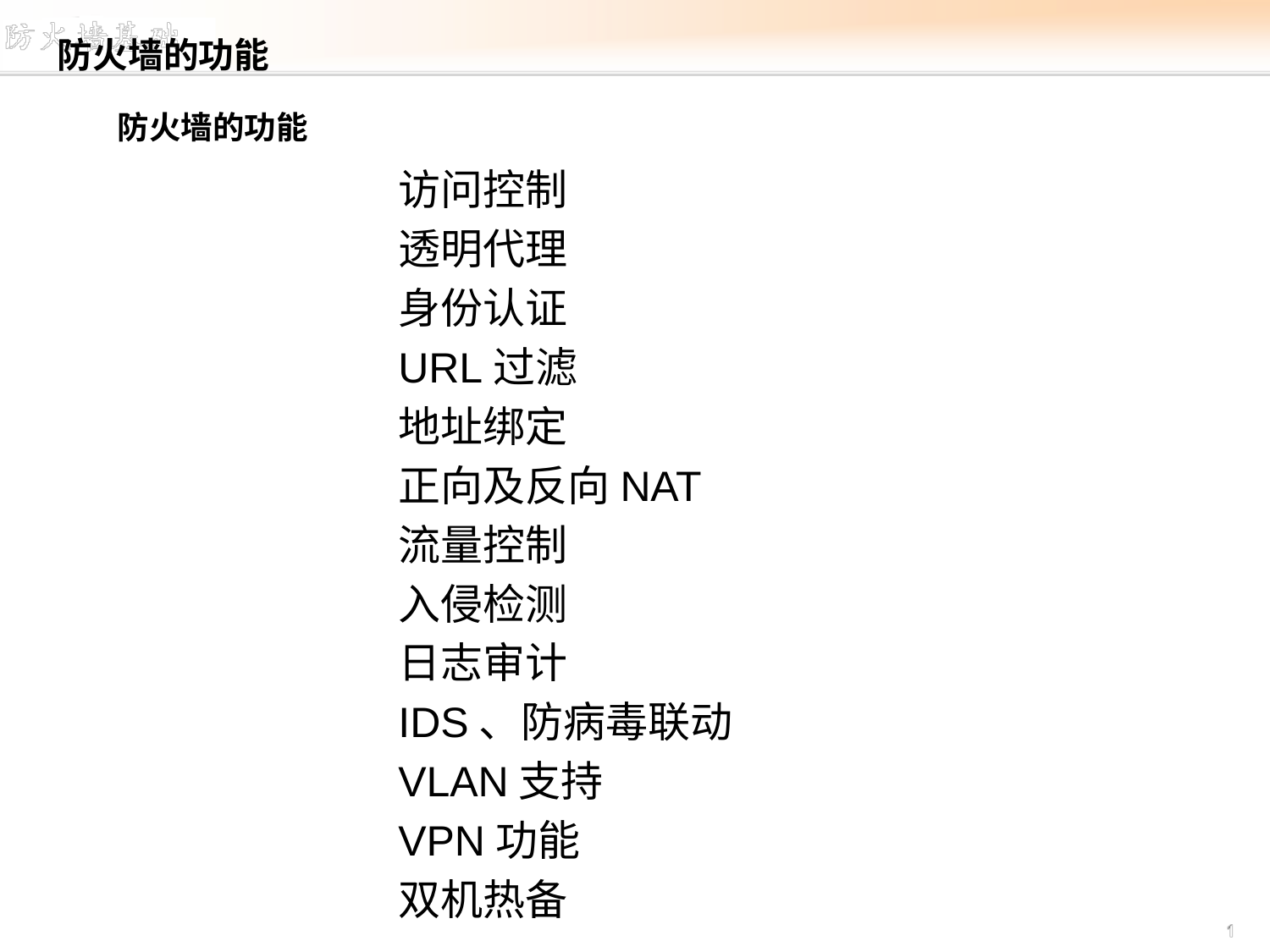

防火墙的功能
# 防火墙的功能
访问控制
透明代理
身份认证
URL过滤
地址绑定
正向及反向NAT
流量控制
入侵检测
日志审计
IDS、防病毒联动
VLAN支持
VPN功能
双机热备